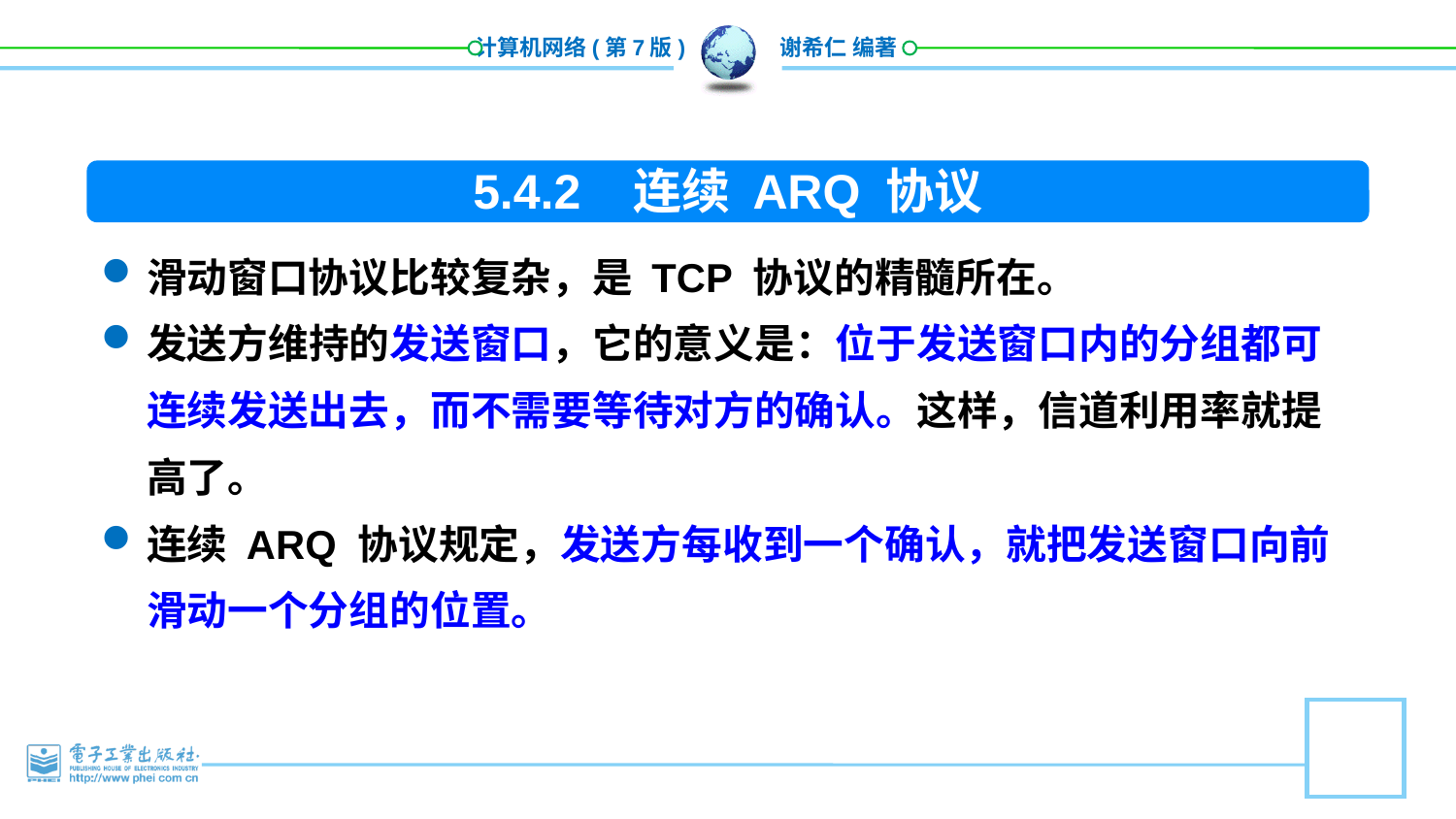

5.4.2   连续 ARQ 协议

滑动窗口协议比较复杂，是 TCP 协议的精髓所在。
发送方维持的发送窗口，它的意义是：位于发送窗口内的分组都可连续发送出去，而不需要等待对方的确认。这样，信道利用率就提高了。
连续 ARQ 协议规定，发送方每收到一个确认，就把发送窗口向前滑动一个分组的位置。